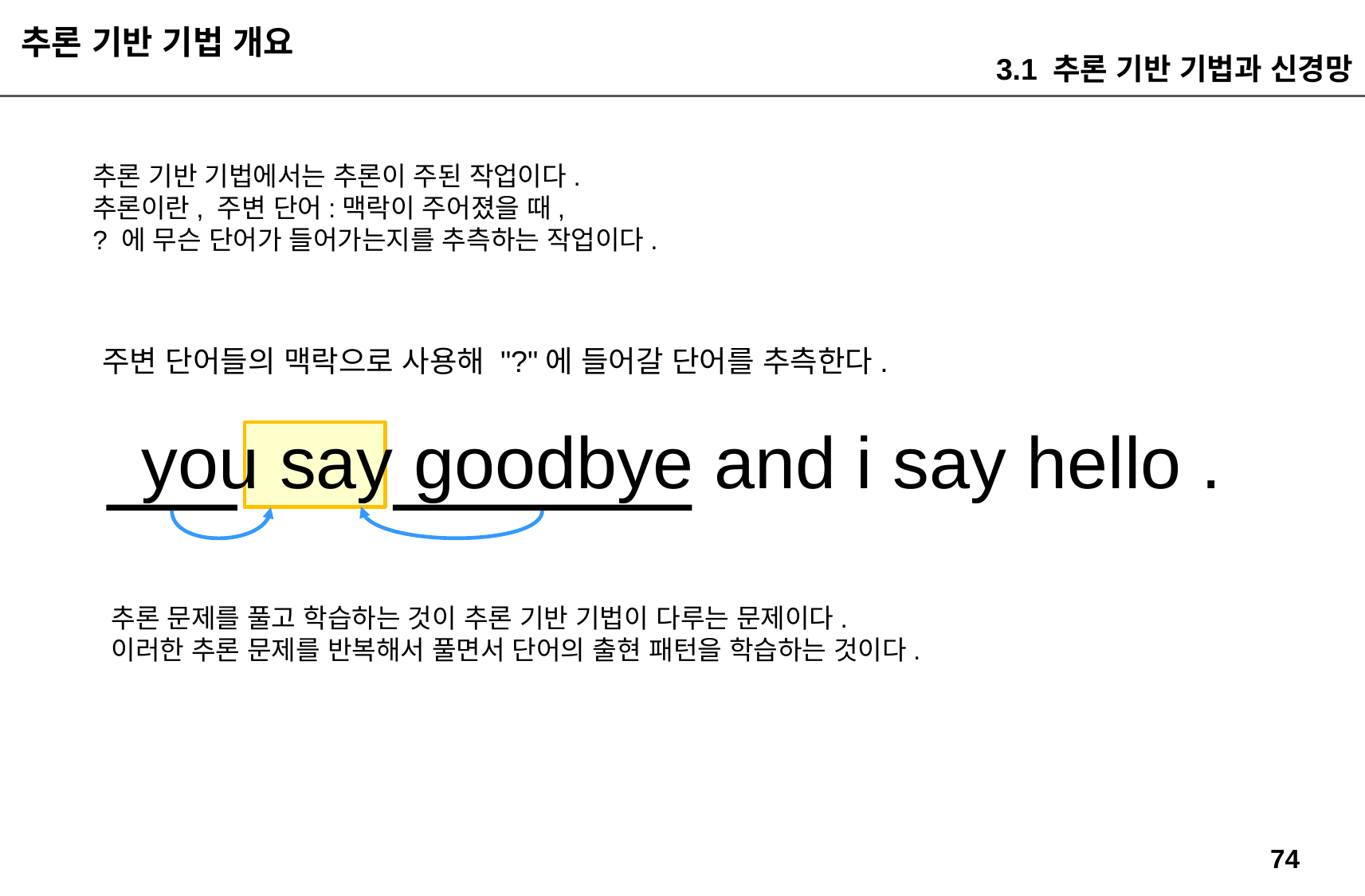

추론 기반 기법 개요
3.1 추론 기반 기법과 신경망
추론 기반 기법에서는 추론이 주된 작업이다.
추론이란, 주변 단어:맥락이 주어졌을 때,
? 에 무슨 단어가 들어가는지를 추측하는 작업이다.
주변 단어들의 맥락으로 사용해 "?"에 들어갈 단어를 추측한다.
you say goodbye and i say hello .

추론 문제를 풀고 학습하는 것이 추론 기반 기법이 다루는 문제이다.
이러한 추론 문제를 반복해서 풀면서 단어의 출현 패턴을 학습하는 것이다.